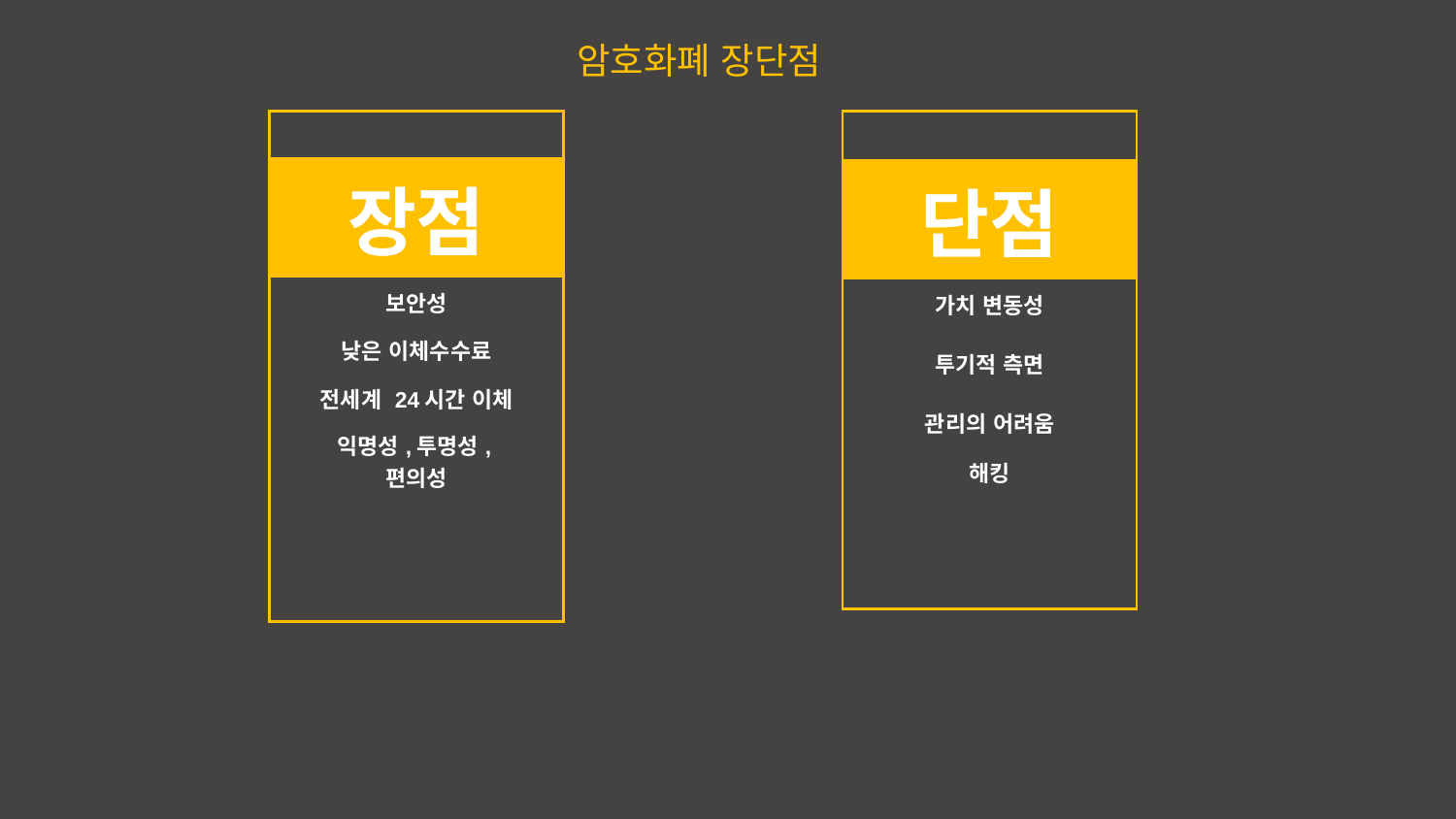

암호화폐 장단점
|  |  |  |
| --- | --- | --- |
| 장점 |  |  |
|  | 보안성 |  |
|  | 낮은 이체수수료 |  |
|  | 전세계 24시간 이체 |  |
|  | 익명성,투명성,편의성 |  |
|  |  |  |
|  |  |  |
| --- | --- | --- |
| 단점 |  |  |
|  | 가치 변동성 |  |
|  | 투기적 측면 |  |
|  | 관리의 어려움 |  |
|  | 해킹 |  |
|  |  |  |